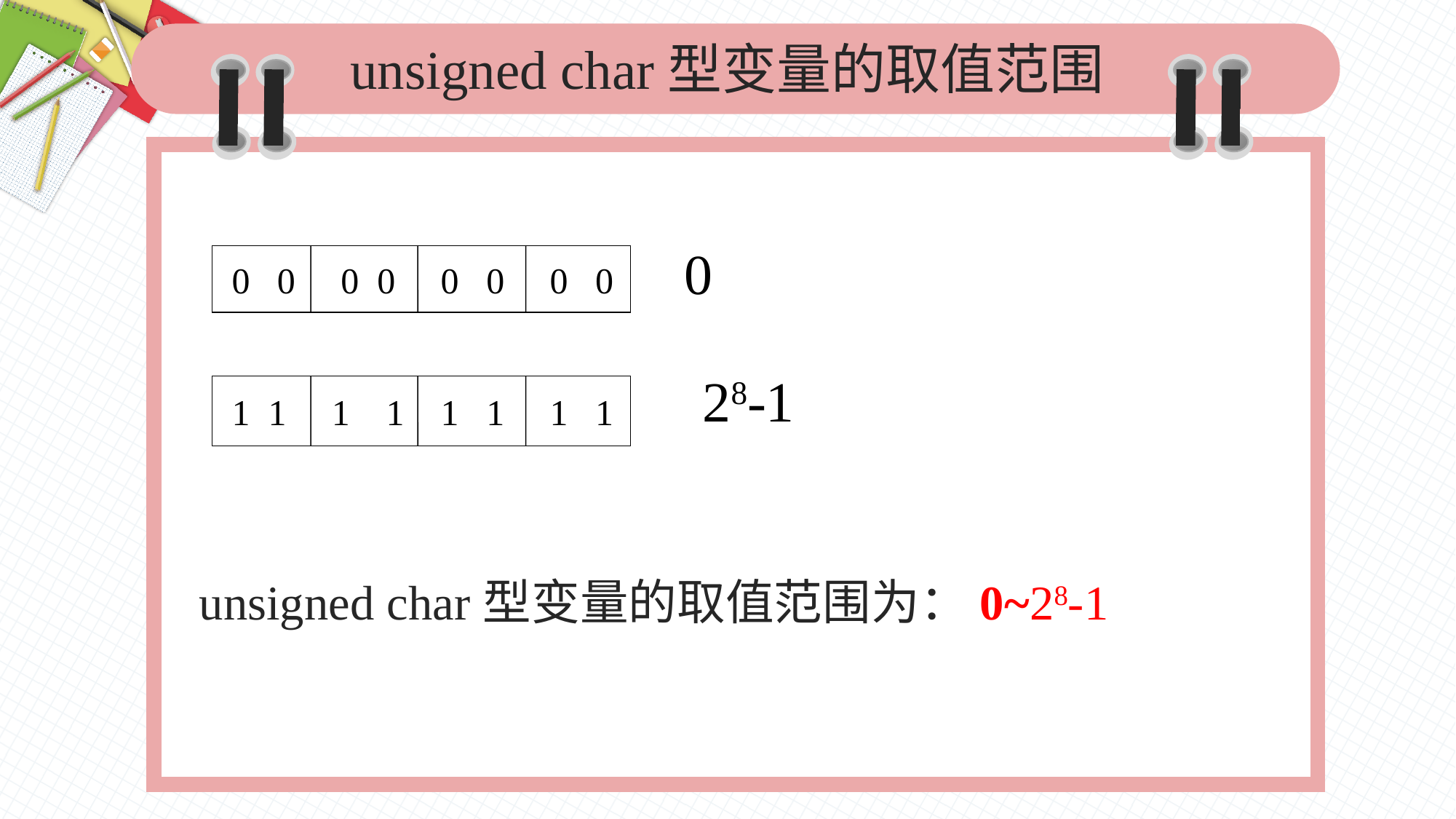

unsigned char型变量的取值范围
0
 0   0     0  0     0   0     0   0

28-1
 1  1     1    1    1   1     1   1

unsigned char型变量的取值范围为：0~28-1